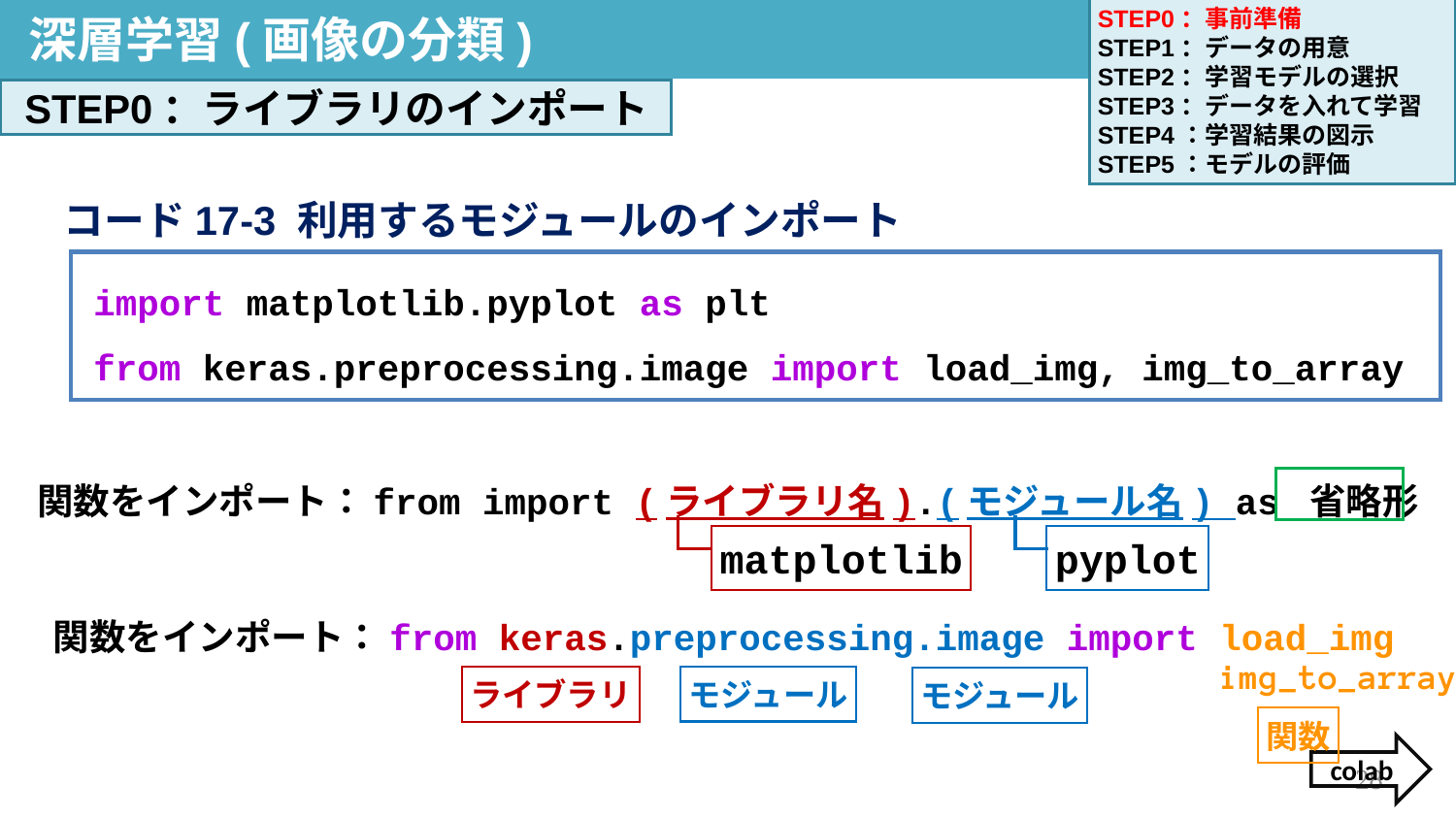

深層学習(画像の分類)
STEP0：事前準備
STEP1：データの用意
STEP2：学習モデルの選択
STEP3：データを入れて学習
STEP4：学習結果の図示
STEP5：モデルの評価
決定木分析
STEP0：ライブラリのインポート
コード17-3 利用するモジュールのインポート
import matplotlib.pyplot as plt
from keras.preprocessing.image import load_img, img_to_array

関数をインポート：from import (ライブラリ名).(モジュール名) as 省略形
matplotlib
pyplot
関数をインポート：from keras.preprocessing.image import load_img

img_to_array
モジュール
ライブラリ
モジュール
関数
colab
28